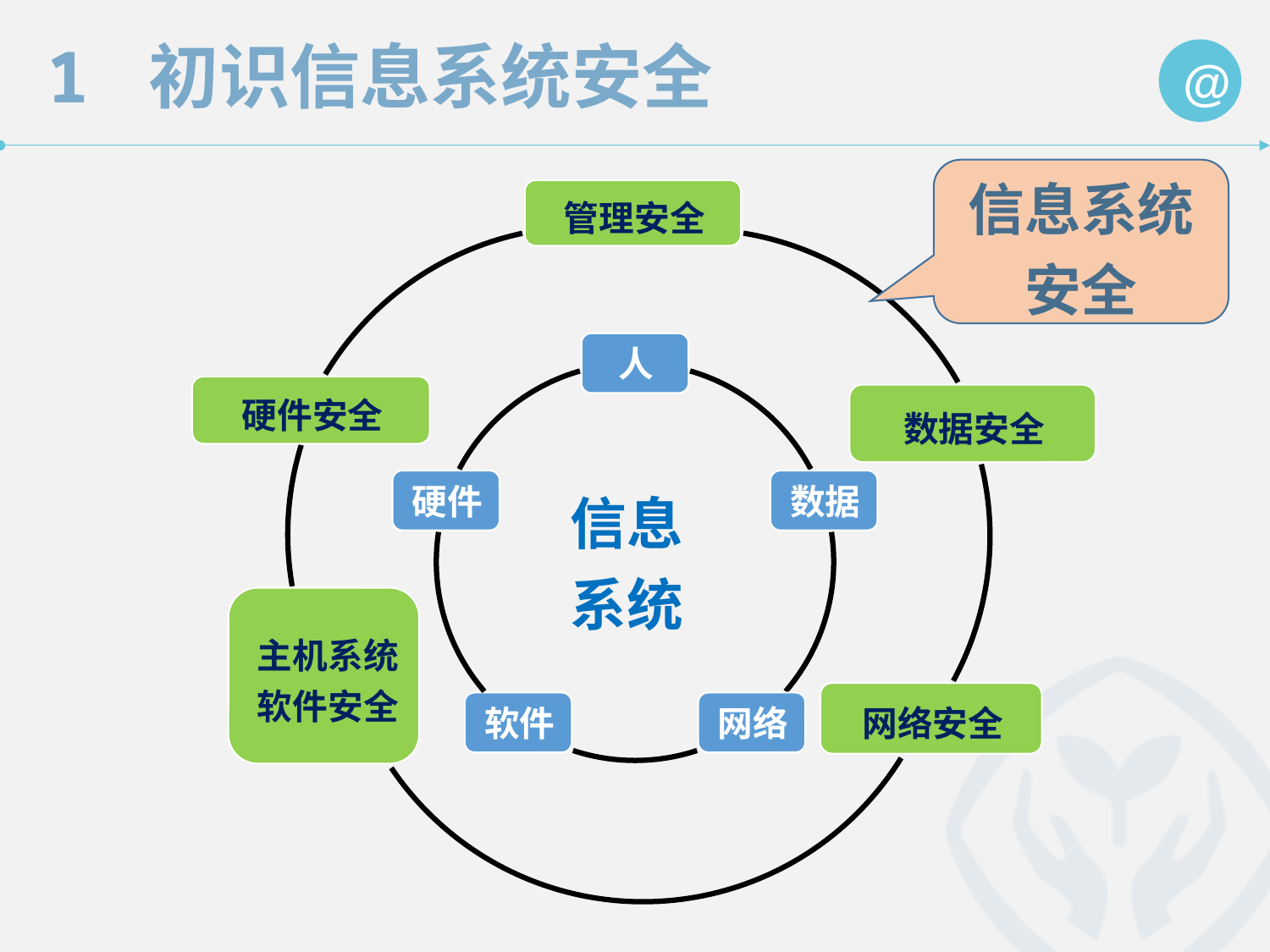

管理安全
数据安全
网络安全
主机系统软件安全
硬件安全
信息系统安全
人
数据
网络
软件
硬件
信息系统